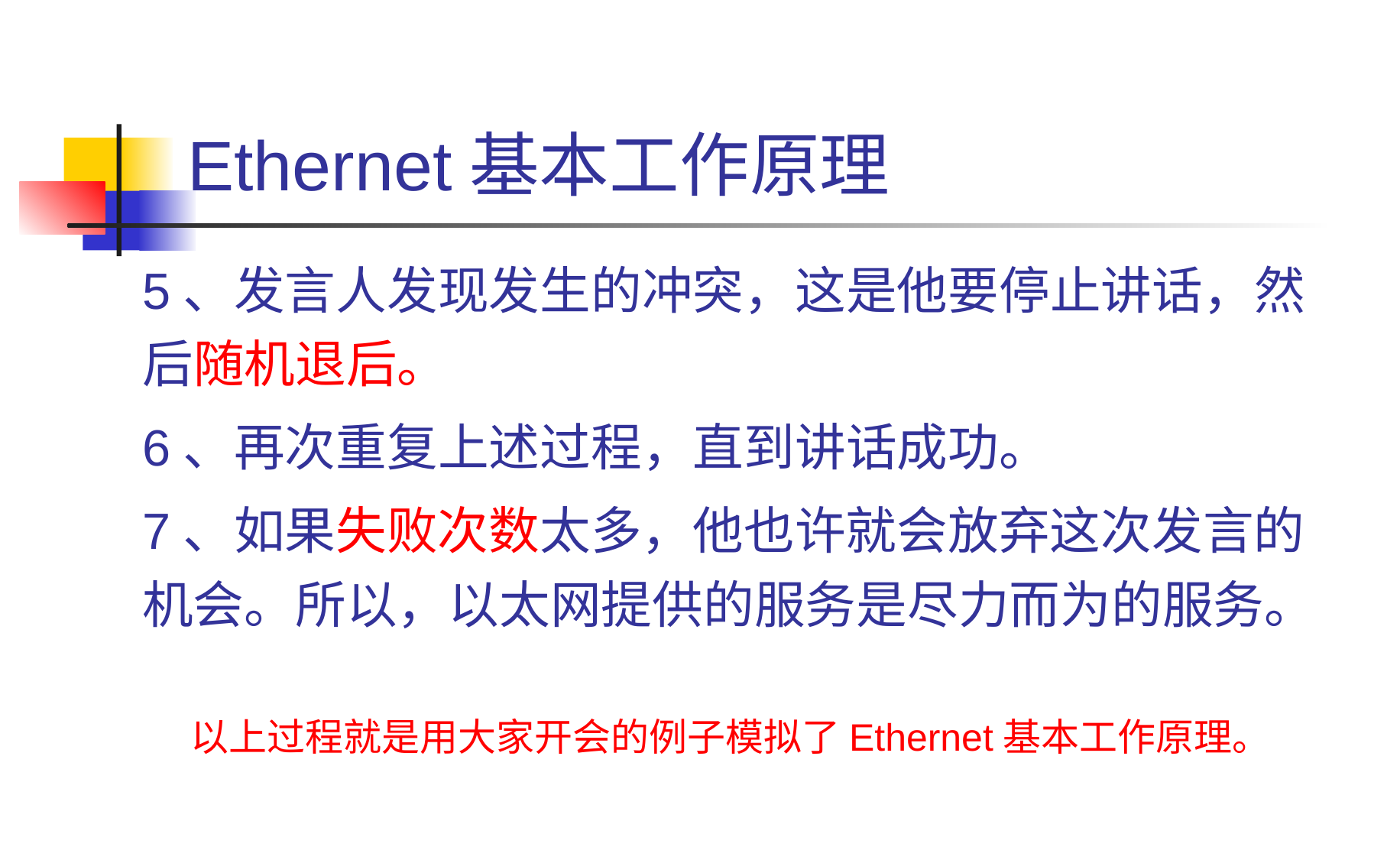

# Ethernet基本工作原理
5、发言人发现发生的冲突，这是他要停止讲话，然后随机退后。
6、再次重复上述过程，直到讲话成功。
7、如果失败次数太多，他也许就会放弃这次发言的机会。所以，以太网提供的服务是尽力而为的服务。

以上过程就是用大家开会的例子模拟了Ethernet基本工作原理。